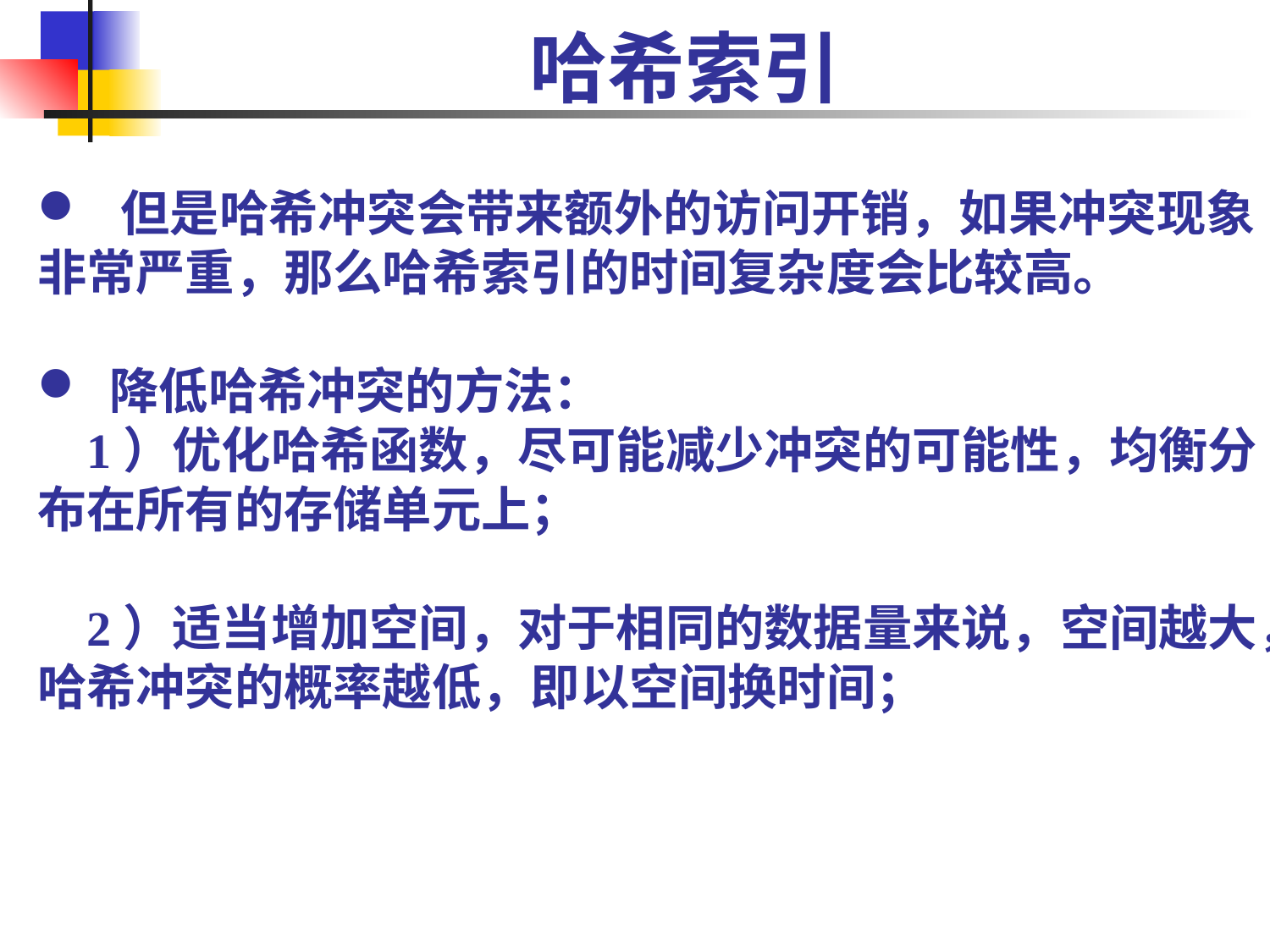

# 哈希索引
  但是哈希冲突会带来额外的访问开销，如果冲突现象非常严重，那么哈希索引的时间复杂度会比较高。

 降低哈希冲突的方法：
    1）优化哈希函数，尽可能减少冲突的可能性，均衡分布在所有的存储单元上；

    2）适当增加空间，对于相同的数据量来说，空间越大，哈希冲突的概率越低，即以空间换时间；